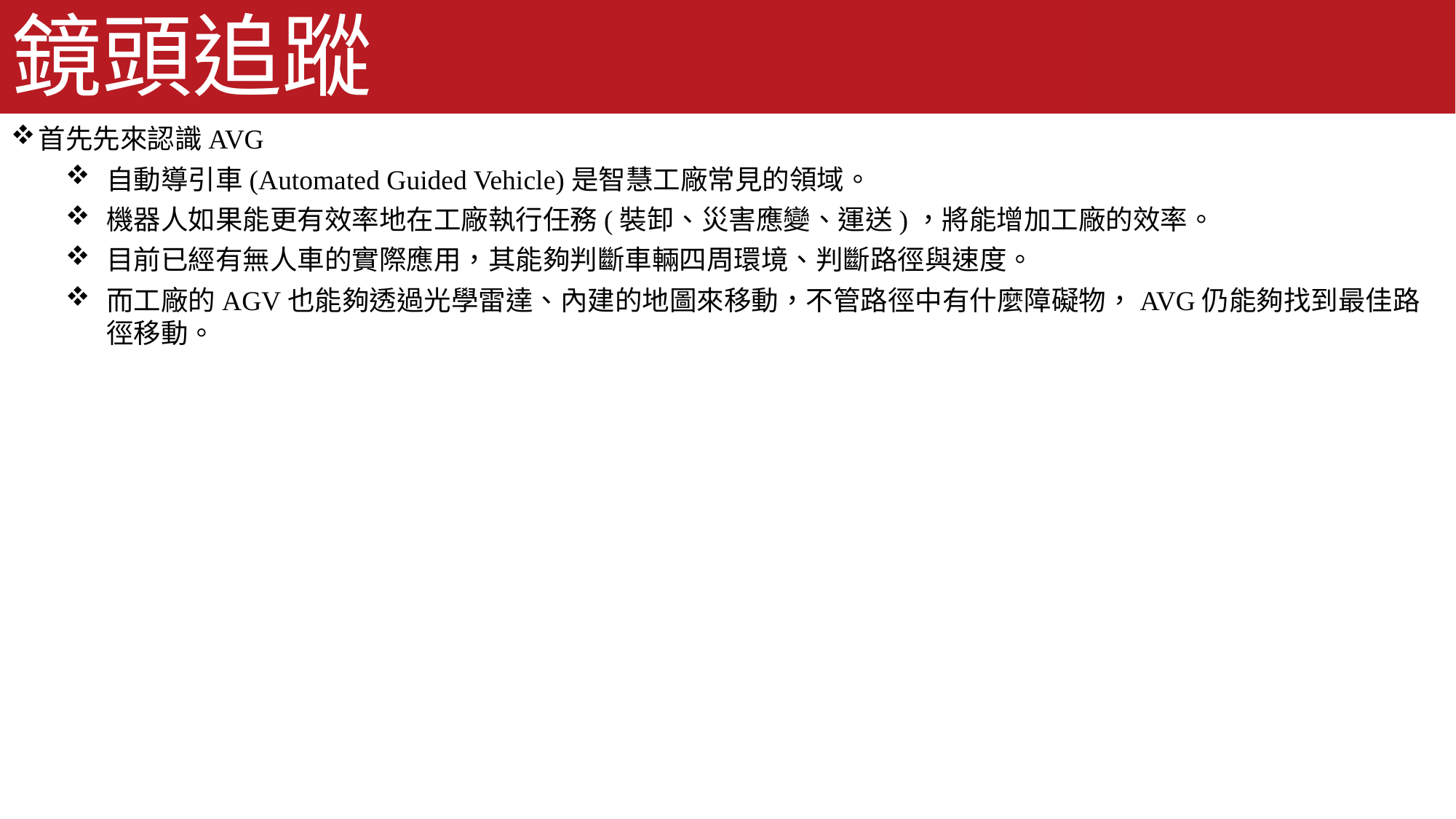

# 鏡頭追蹤
首先先來認識AVG
自動導引車(Automated Guided Vehicle)是智慧工廠常見的領域。
機器人如果能更有效率地在工廠執行任務(裝卸、災害應變、運送)，將能增加工廠的效率。
目前已經有無人車的實際應用，其能夠判斷車輛四周環境、判斷路徑與速度。
而工廠的AGV也能夠透過光學雷達、內建的地圖來移動，不管路徑中有什麼障礙物，AVG仍能夠找到最佳路徑移動。